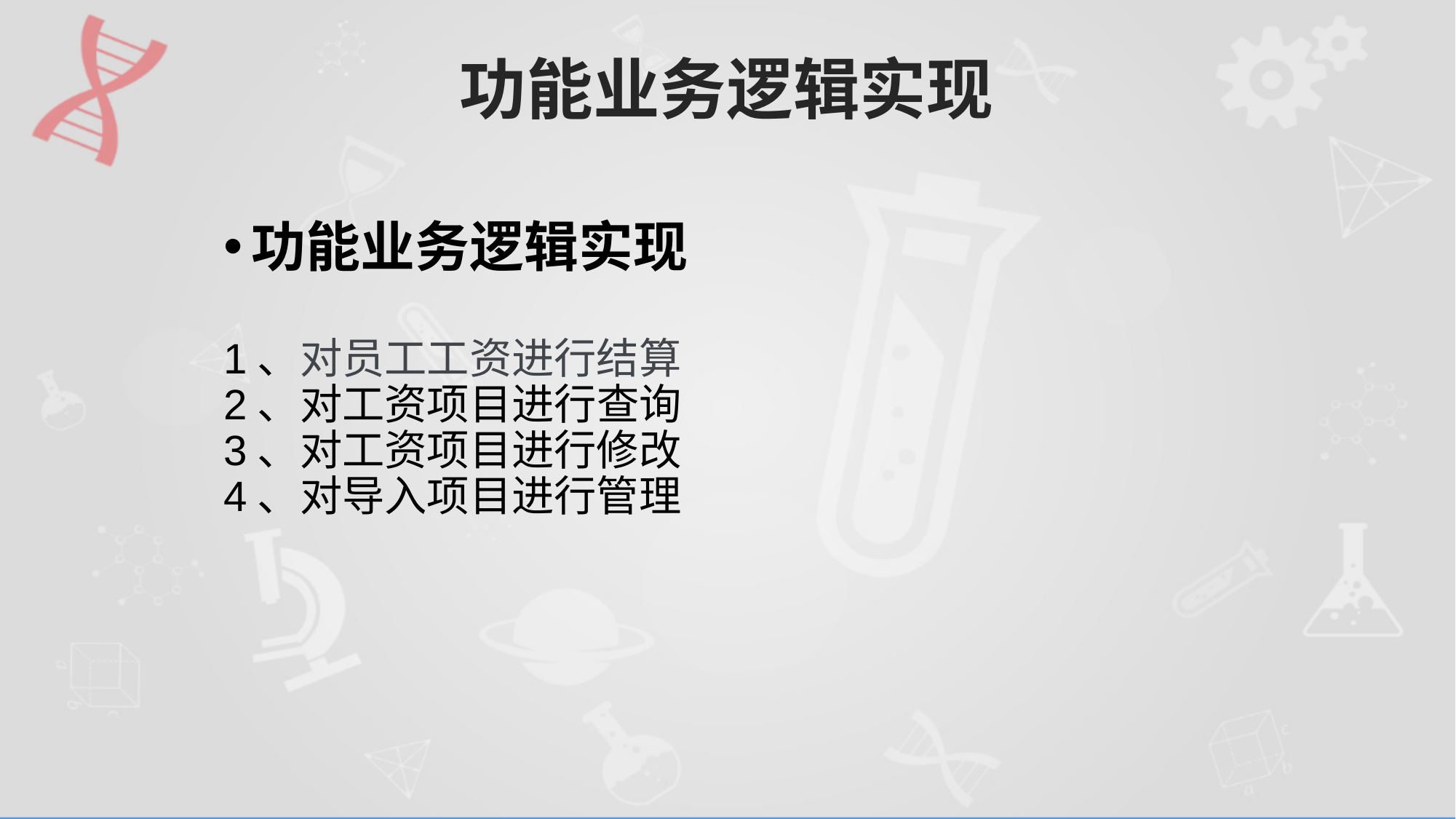

# 功能业务逻辑实现
功能业务逻辑实现

1、对员工工资进行结算
2、对工资项目进行查询
3、对工资项目进行修改
4、对导入项目进行管理